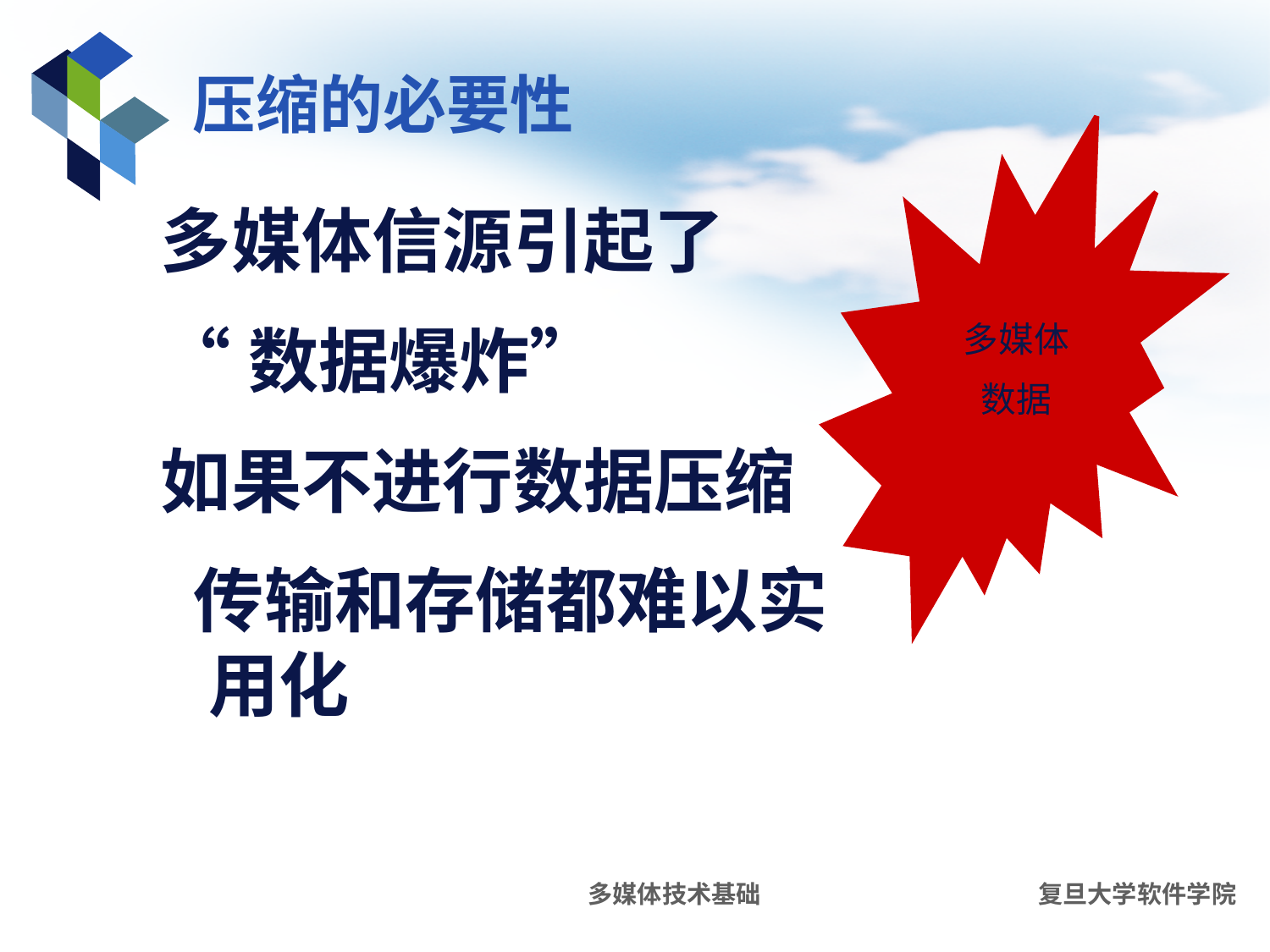

# 压缩的必要性

多媒体
数据
多媒体信源引起了
“数据爆炸”
如果不进行数据压缩
 传输和存储都难以实用化
多媒体技术基础